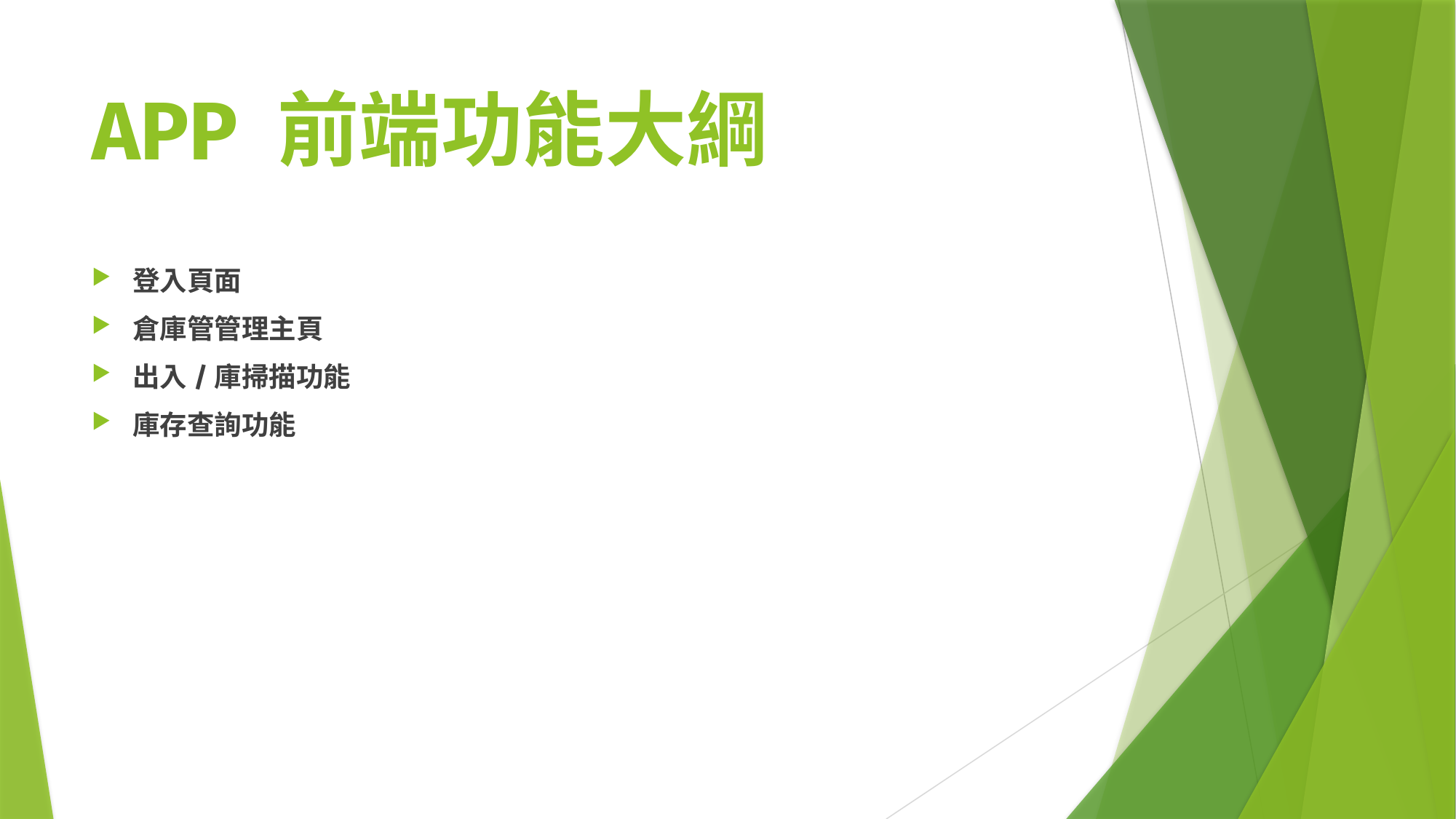

# APP 前端功能大綱
登入頁面
倉庫管管理主頁
出入/庫掃描功能
庫存查詢功能